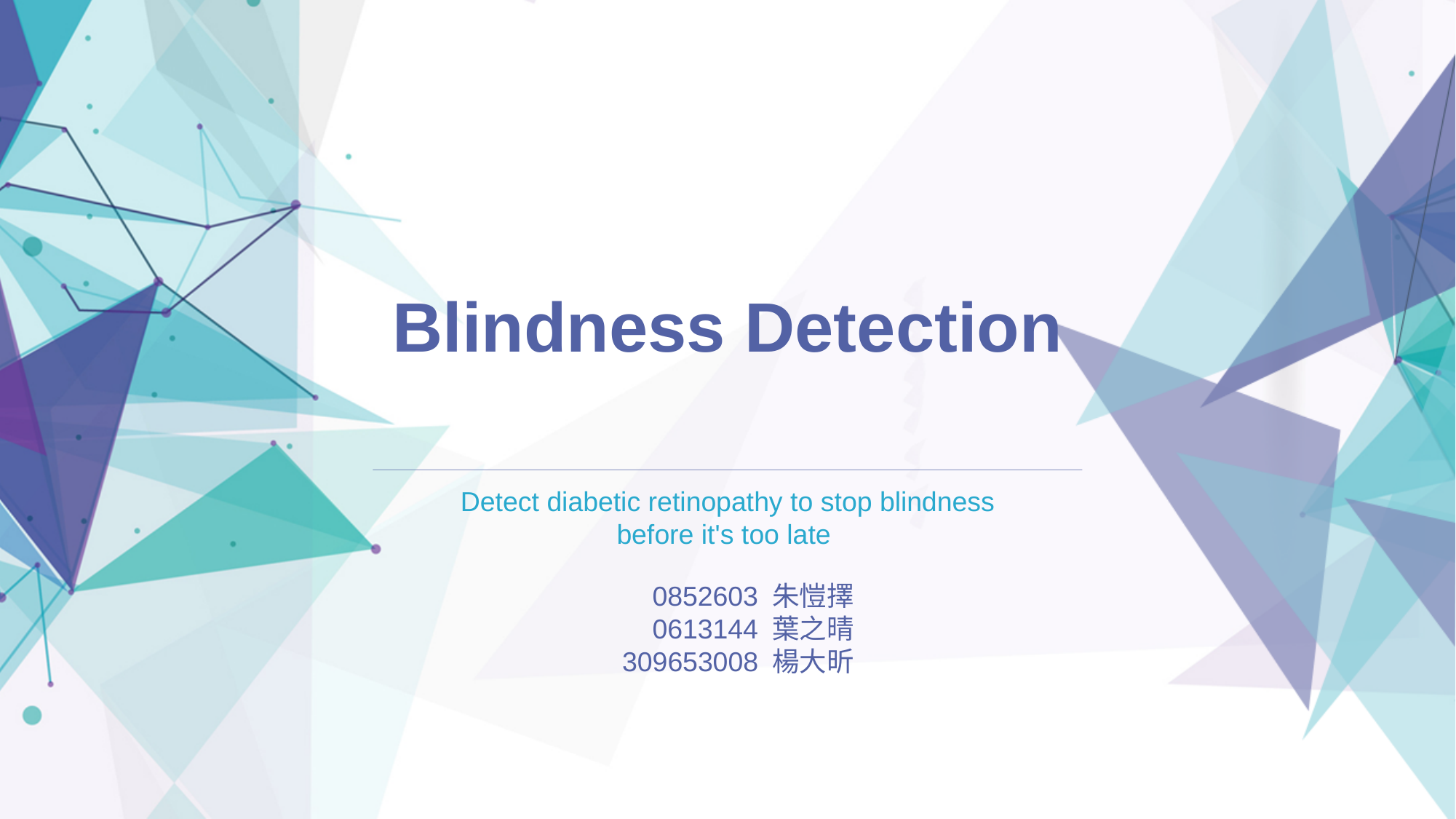

Blindness Detection
Detect diabetic retinopathy to stop blindness
before it's too late
0852603 朱愷擇
0613144 葉之晴
309653008 楊大昕